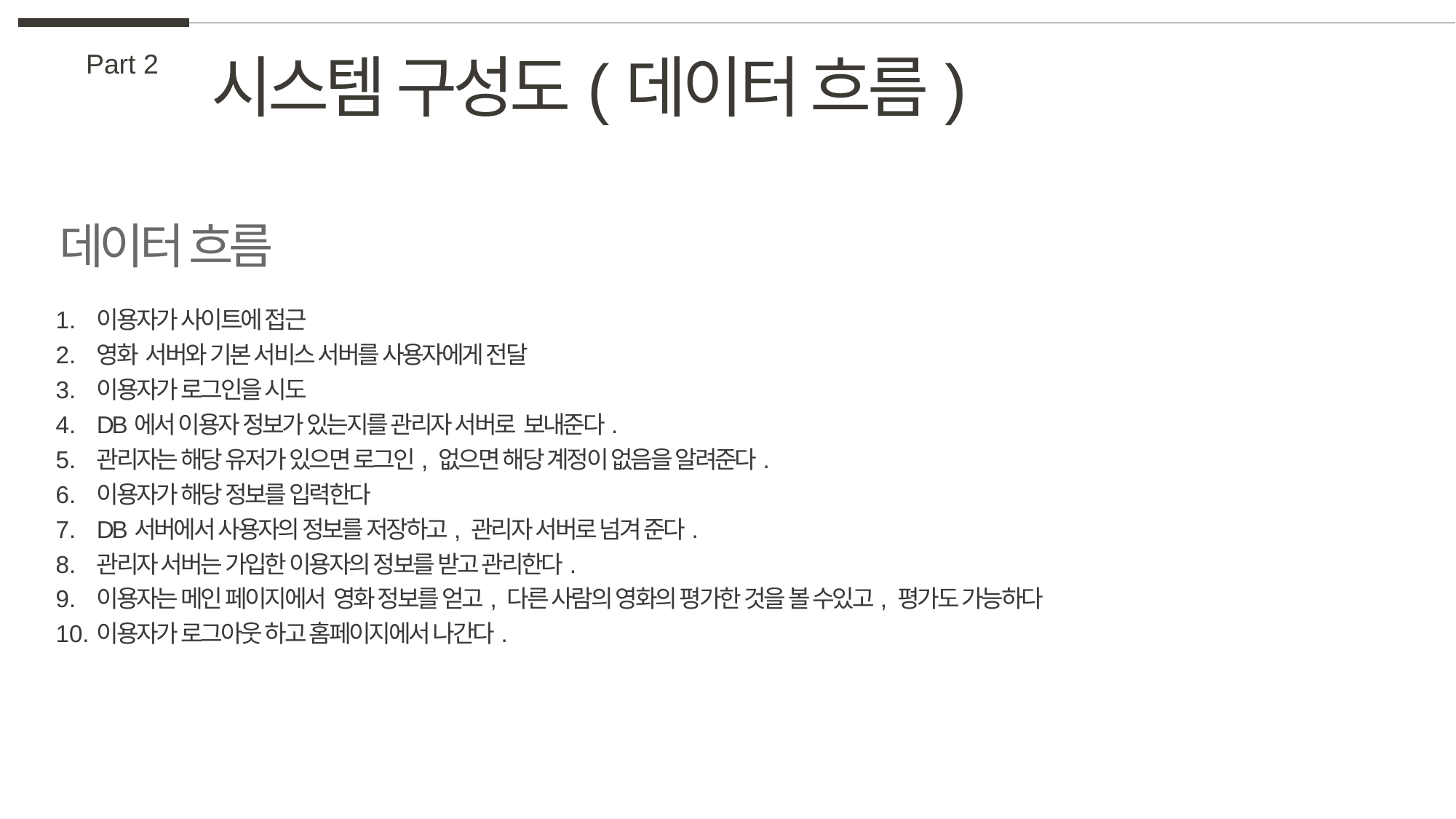

시스템 구성도(데이터 흐름)
Part 2
데이터 흐름
이용자가 사이트에 접근
영화  서버와 기본 서비스 서버를 사용자에게 전달
이용자가 로그인을 시도
DB에서 이용자 정보가 있는지를 관리자 서버로  보내준다.
관리자는 해당 유저가 있으면 로그인, 없으면 해당 계정이 없음을 알려준다.
이용자가 해당 정보를 입력한다
DB서버에서 사용자의 정보를 저장하고, 관리자 서버로 넘겨 준다.
관리자 서버는 가입한 이용자의 정보를 받고 관리한다.
이용자는 메인 페이지에서  영화 정보를 얻고, 다른 사람의 영화의 평가한 것을 볼 수있고, 평가도 가능하다
이용자가 로그아웃 하고 홈페이지에서 나간다.